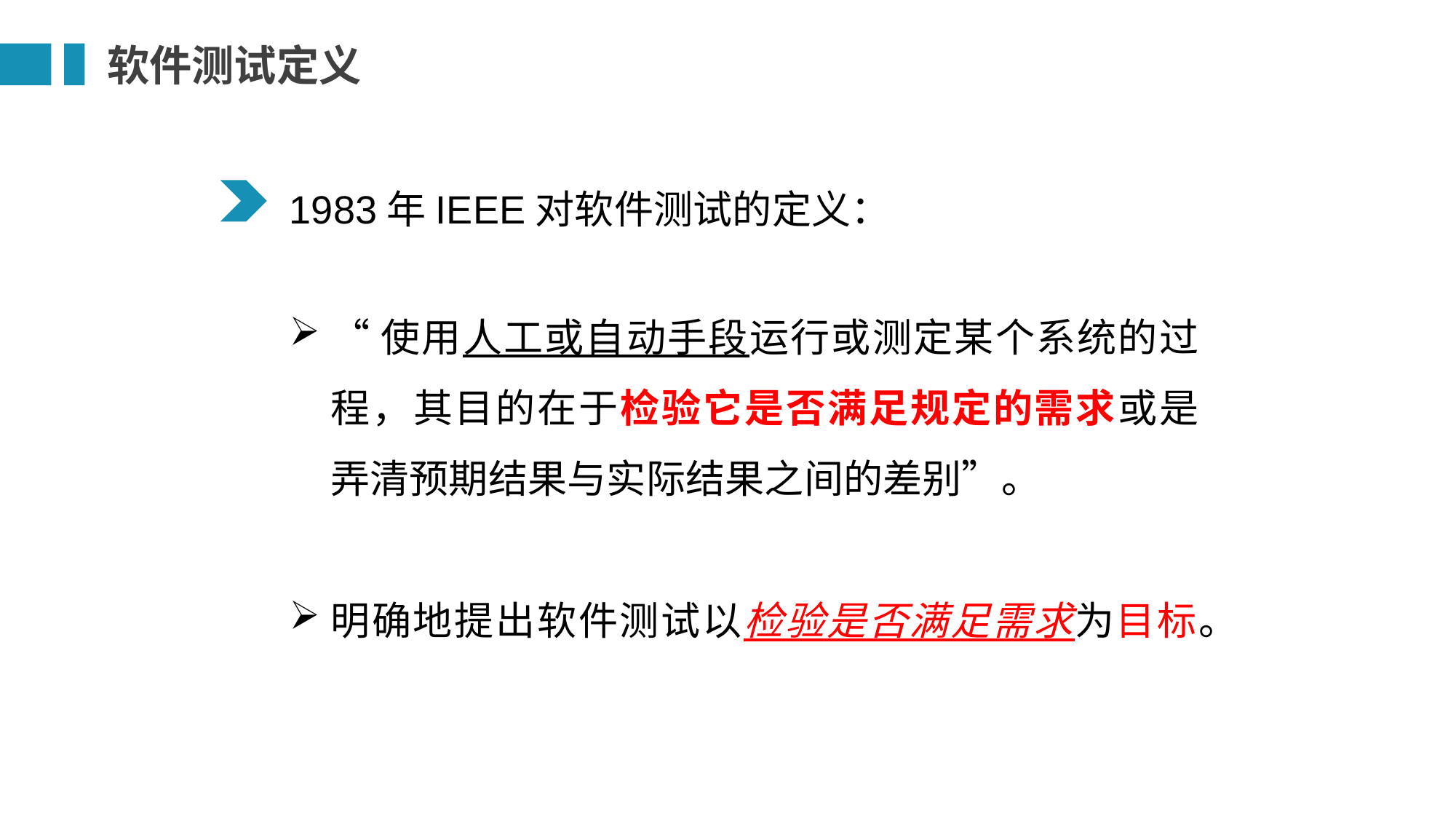

软件测试定义

1983年IEEE对软件测试的定义：
“使用人工或自动手段运行或测定某个系统的过程，其目的在于检验它是否满足规定的需求或是弄清预期结果与实际结果之间的差别”。

明确地提出软件测试以检验是否满足需求为目标。
54